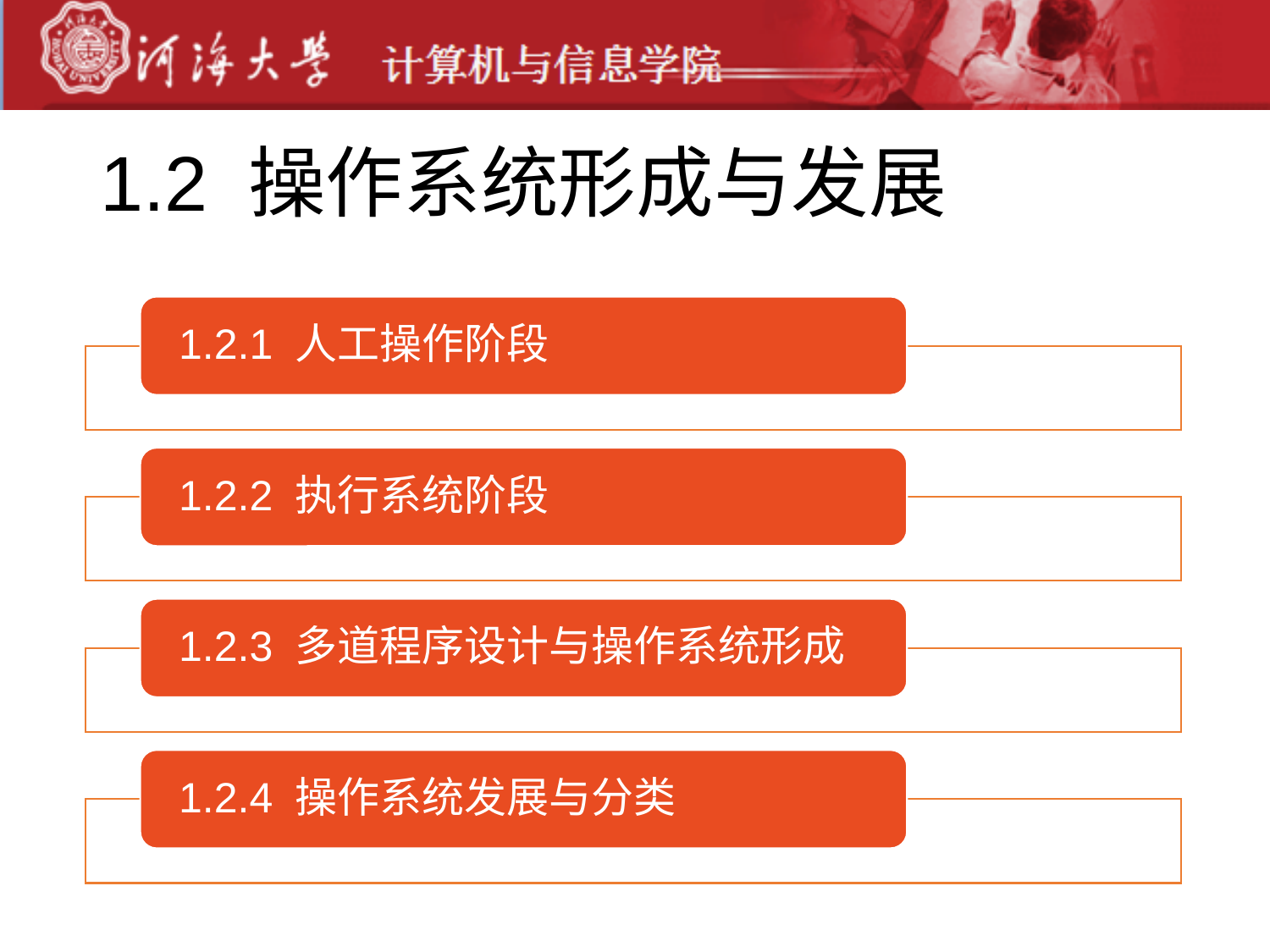

# 1.2 操作系统形成与发展
1.2.1 人工操作阶段
1.2.2 执行系统阶段
1.2.3 多道程序设计与操作系统形成
1.2.4 操作系统发展与分类